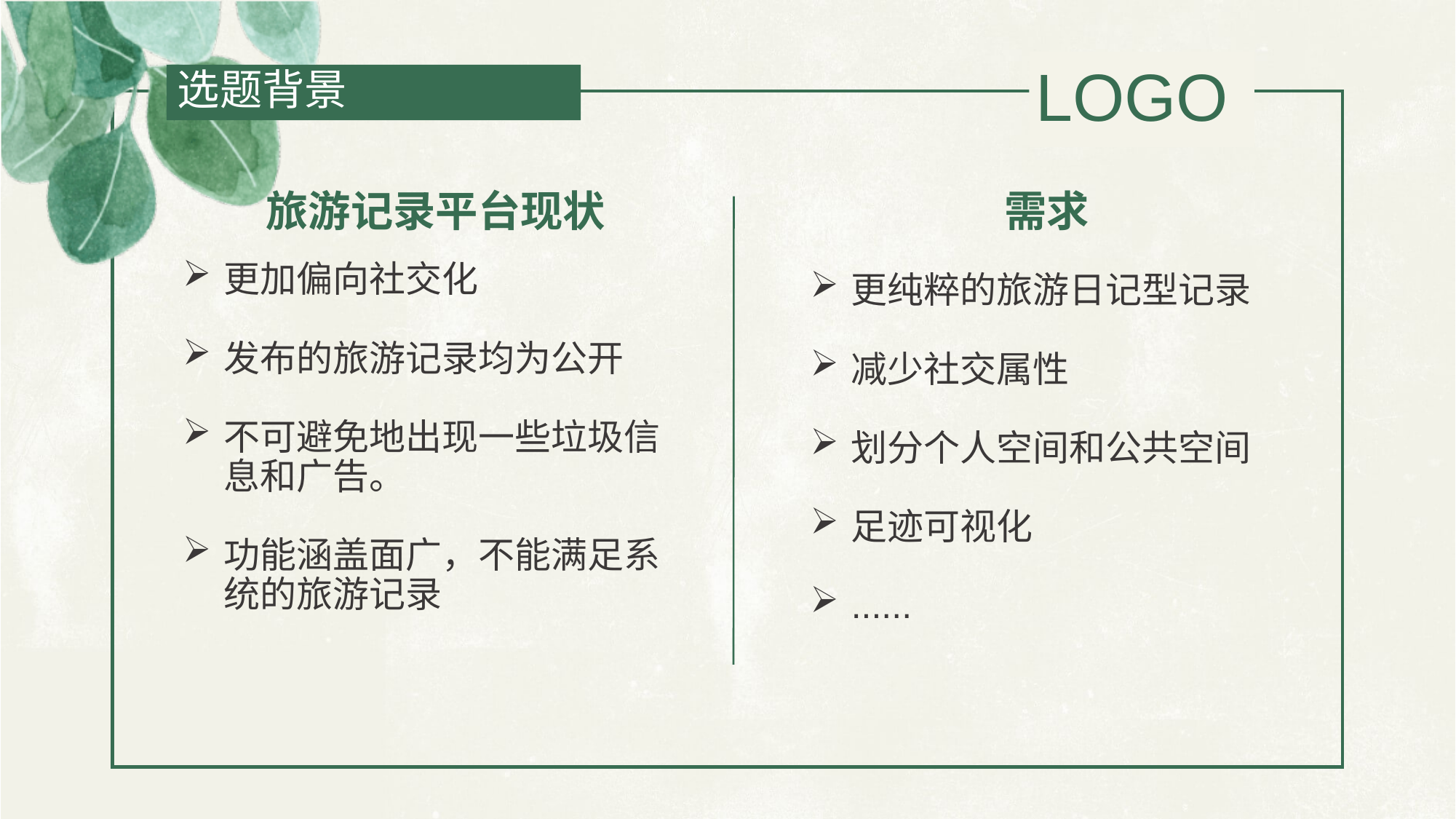

选题背景
需求
旅游记录平台现状
更加偏向社交化

发布的旅游记录均为公开

不可避免地出现一些垃圾信息和广告。

功能涵盖面广，不能满足系统的旅游记录

更纯粹的旅游日记型记录

减少社交属性

划分个人空间和公共空间

足迹可视化

......